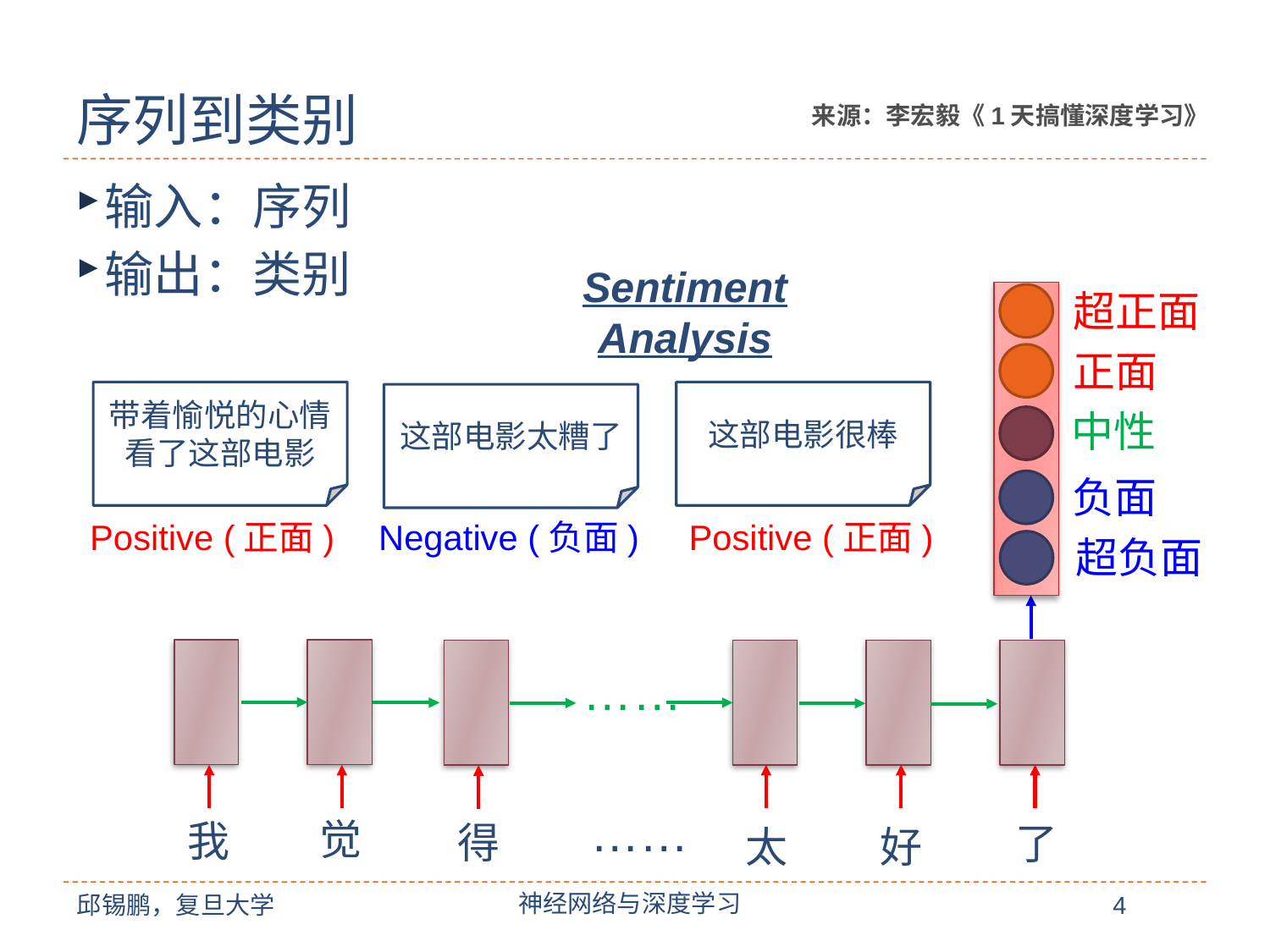

# 序列到类别
来源：李宏毅《1天搞懂深度学习》
输入：序列
输出：类别
Sentiment Analysis
超正面

正面
带着愉悦的心情看了这部电影
这部电影很棒
这部电影太糟了
中性
负面
Negative (负面)
Positive (正面)
Positive (正面)
超负面

……
……
觉
我
得
了
太
好